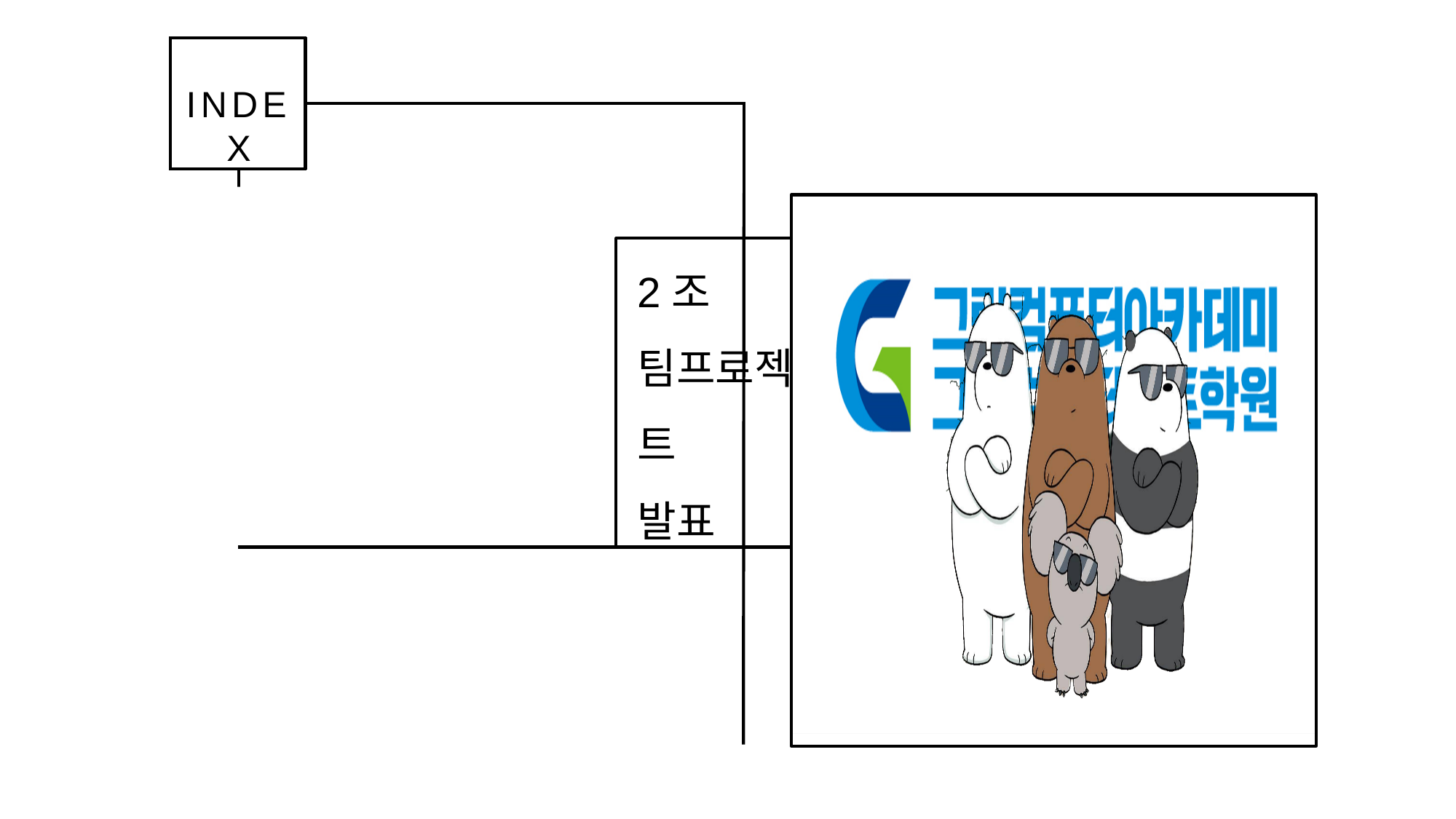

INDEX

1.팀원 소개
2.협업 과정
3.수정/보완
4.자랑할 점
5.개인별감상

2조
팀프로젝트
발표